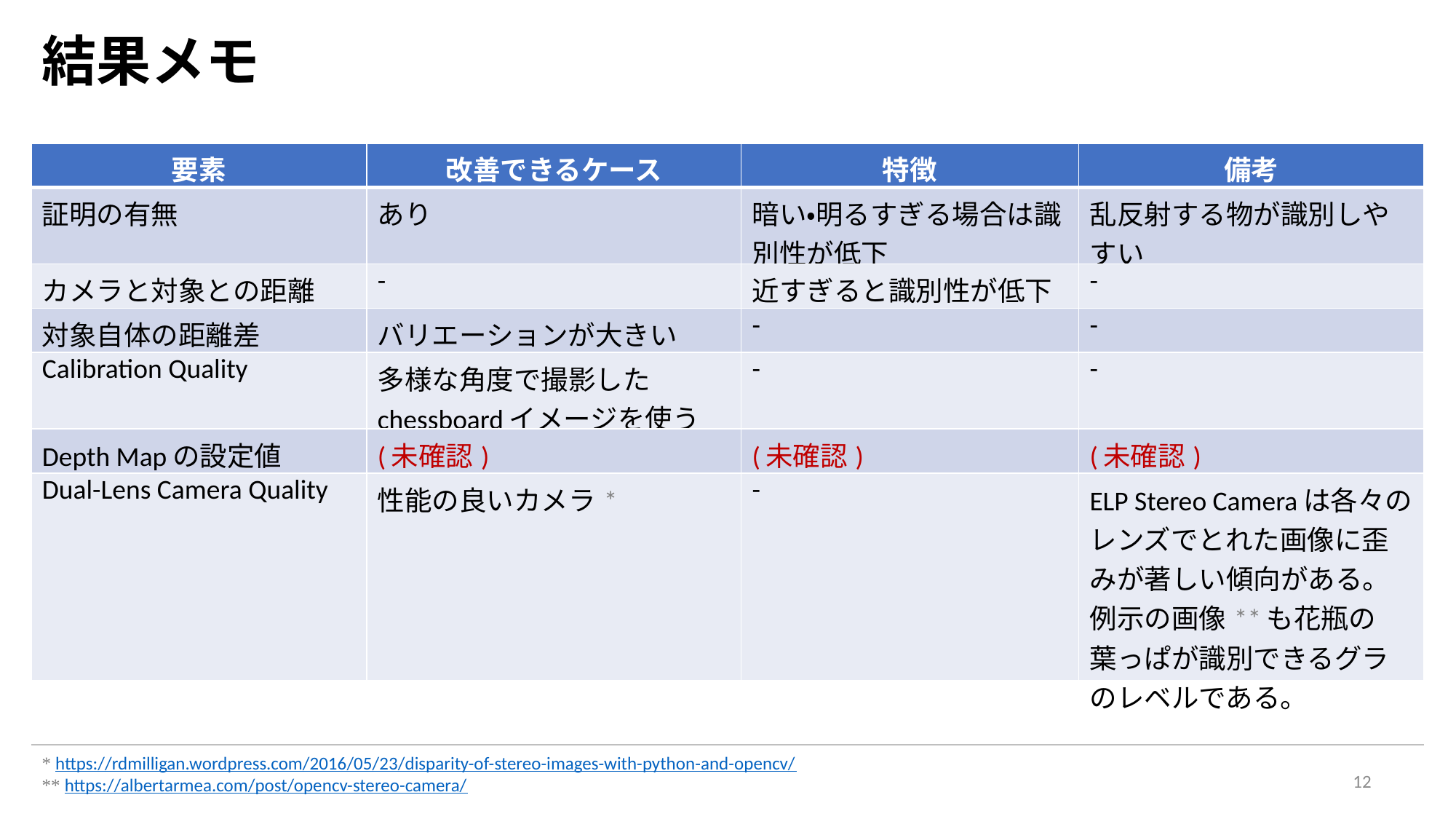

結果メモ
| 要素 | 改善できるケース | 特徴 | 備考 |
| --- | --- | --- | --- |
| 証明の有無 | あり | 暗い・明るすぎる場合は識別性が低下 | 乱反射する物が識別しやすい |
| カメラと対象との距離 | - | 近すぎると識別性が低下 | - |
| 対象自体の距離差 | バリエーションが大きい | - | - |
| Calibration Quality | 多様な角度で撮影したchessboardイメージを使う | - | - |
| Depth Mapの設定値 | (未確認) | (未確認) | (未確認) |
| Dual-Lens Camera Quality | 性能の良いカメラ\* | - | ELP Stereo Cameraは各々のレンズでとれた画像に歪みが著しい傾向がある。例示の画像\*\*も花瓶の葉っぱが識別できるグラのレベルである。 |
* https://rdmilligan.wordpress.com/2016/05/23/disparity-of-stereo-images-with-python-and-opencv/
** https://albertarmea.com/post/opencv-stereo-camera/
12